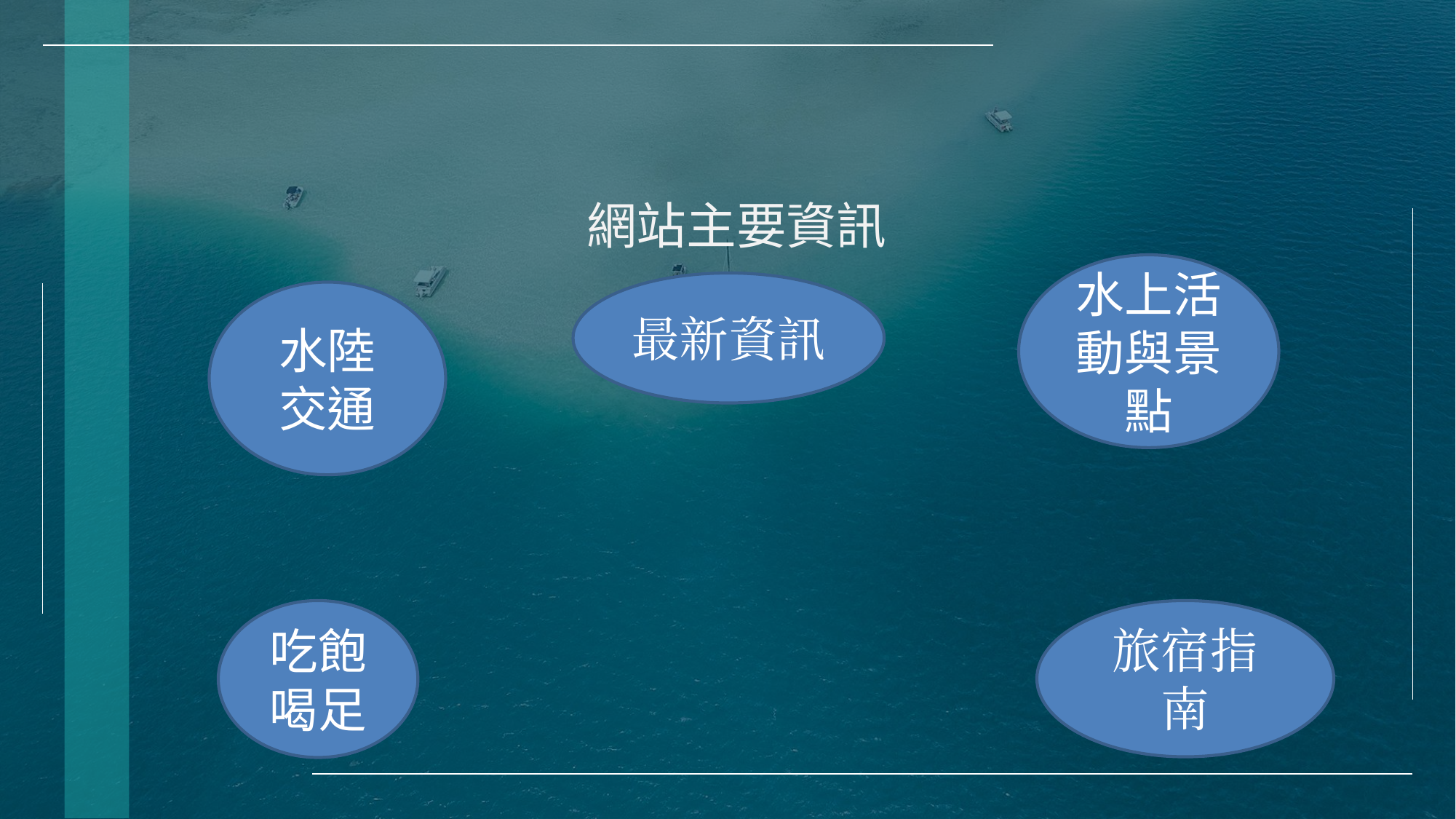

# 網站主要資訊
水上活動與景點
最新資訊
水陸交通
吃飽喝足
旅宿指南